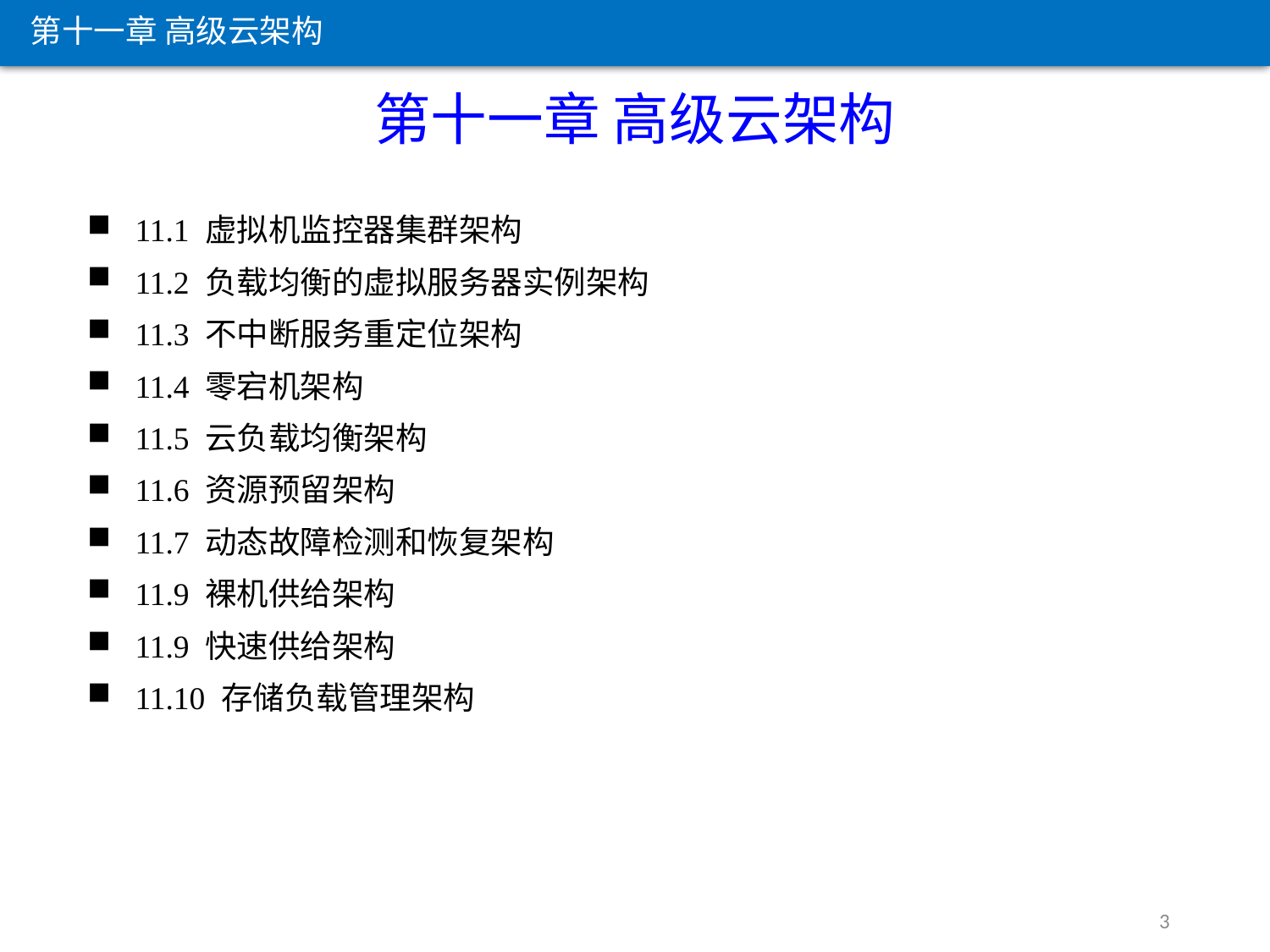

第十一章 高级云架构
第十一章 高级云架构
11.1 虚拟机监控器集群架构
11.2 负载均衡的虚拟服务器实例架构
11.3 不中断服务重定位架构
11.4 零宕机架构
11.5 云负载均衡架构
11.6 资源预留架构
11.7 动态故障检测和恢复架构
11.9 裸机供给架构
11.9 快速供给架构
11.10 存储负载管理架构
3